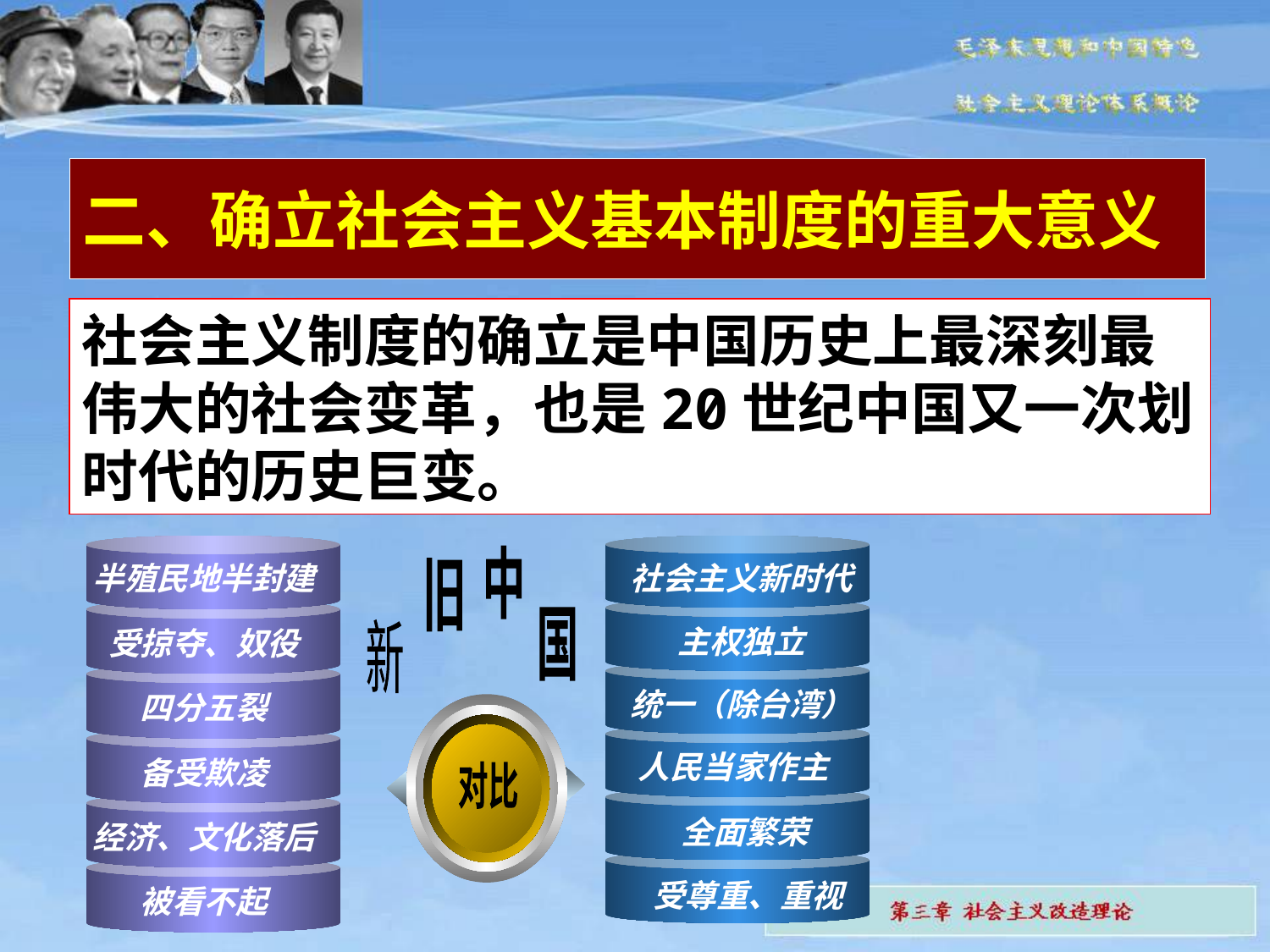

# 二、确立社会主义基本制度的重大意义
社会主义制度的确立是中国历史上最深刻最伟大的社会变革，也是20世纪中国又一次划时代的历史巨变。

半殖民地半封建

受掠夺、奴役

四分五裂

备受欺凌

经济、文化落后

被看不起

社会主义新时代

主权独立

统一（除台湾）

人民当家作主

全面繁荣

受尊重、重视
中
旧
国
新

对比